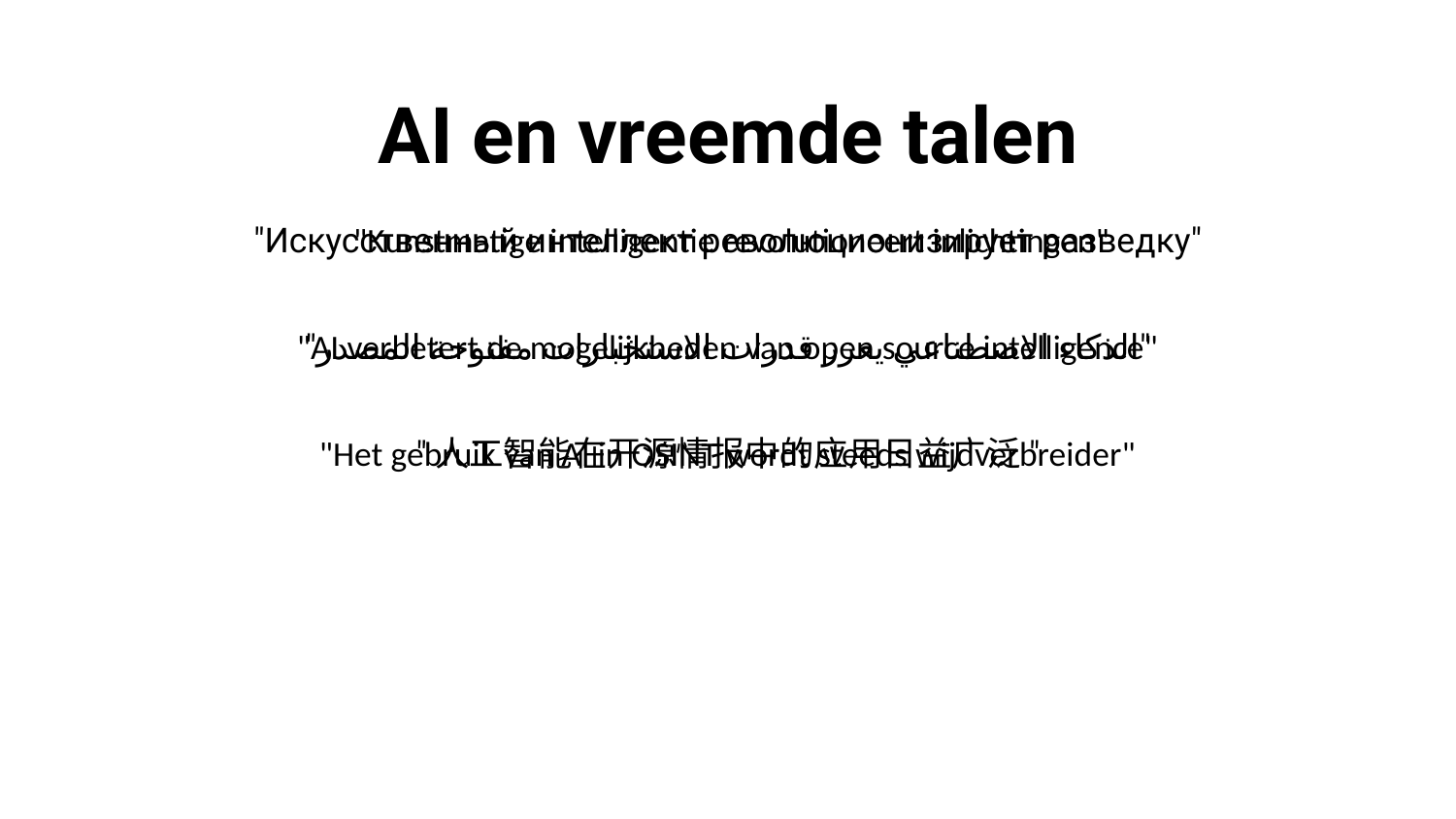

AI en vreemde talen
 "Kunstmatige intelligentie revolutioneert inlichtingen"

"AI verbetert de mogelijkheden van open source intelligence"

"Het gebruik van AI in OSINT wordt steeds wijdverbreider"
"Искусственный интеллект революционизирует разведку"

"الذكاء الاصطناعي يعزز قدرات الاستخبارات مفتوحة المصدر"

"人工智能在开源情报中的应用日益广泛"